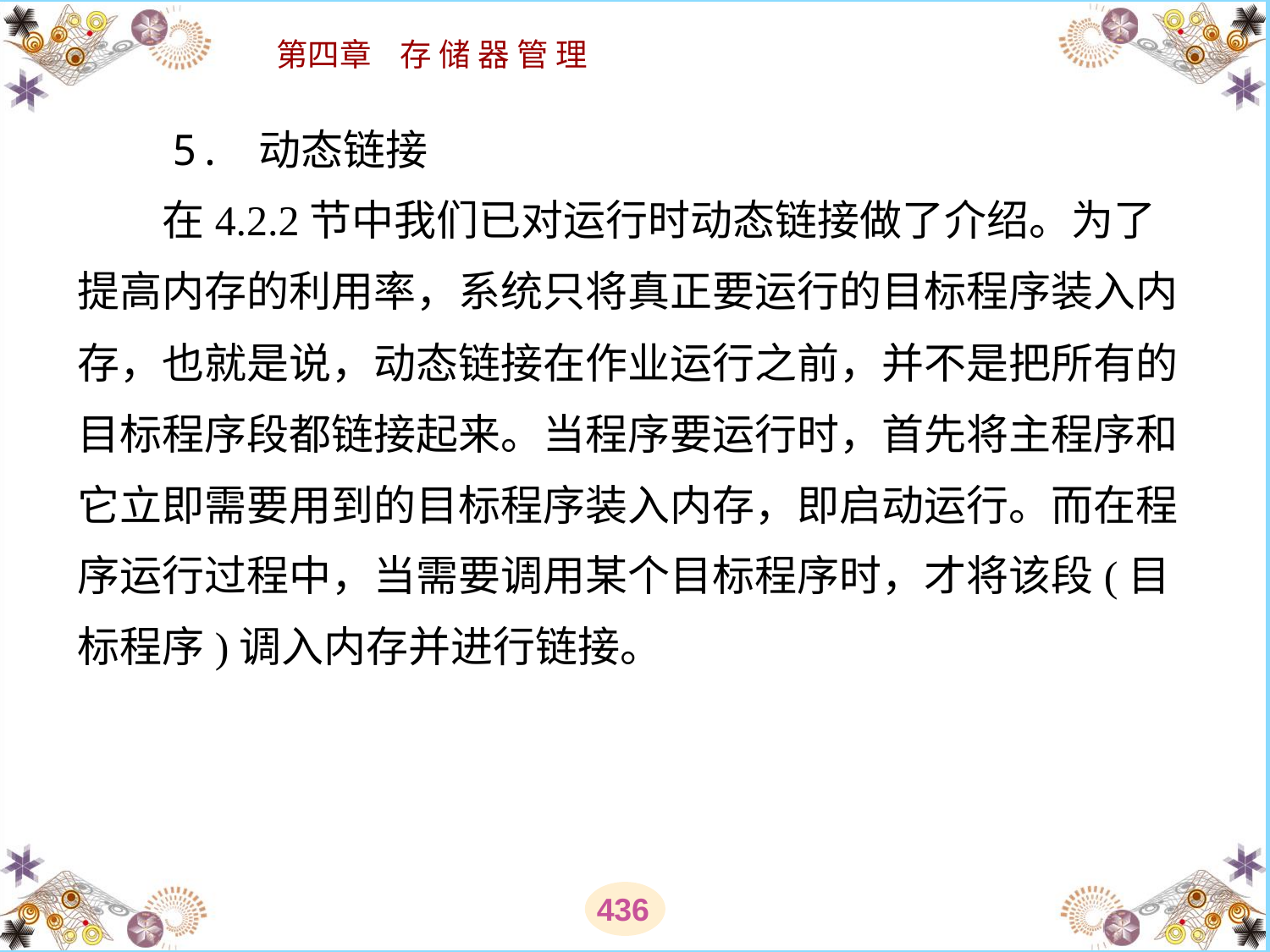

# 5. 动态链接 　　在4.2.2节中我们已对运行时动态链接做了介绍。为了提高内存的利用率，系统只将真正要运行的目标程序装入内存，也就是说，动态链接在作业运行之前，并不是把所有的目标程序段都链接起来。当程序要运行时，首先将主程序和它立即需要用到的目标程序装入内存，即启动运行。而在程序运行过程中，当需要调用某个目标程序时，才将该段(目标程序)调入内存并进行链接。